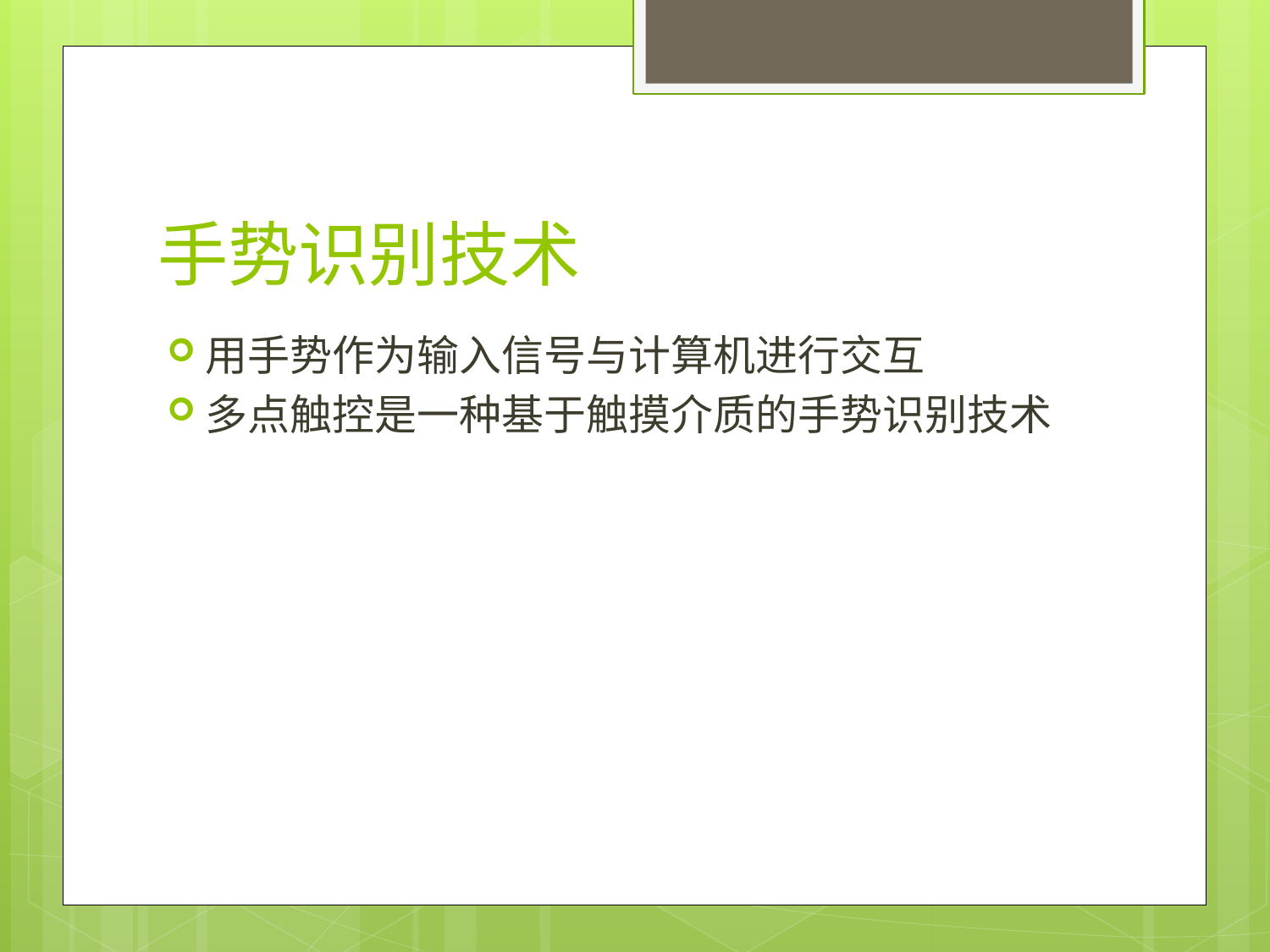

# 手势识别技术
用手势作为输入信号与计算机进行交互
多点触控是一种基于触摸介质的手势识别技术